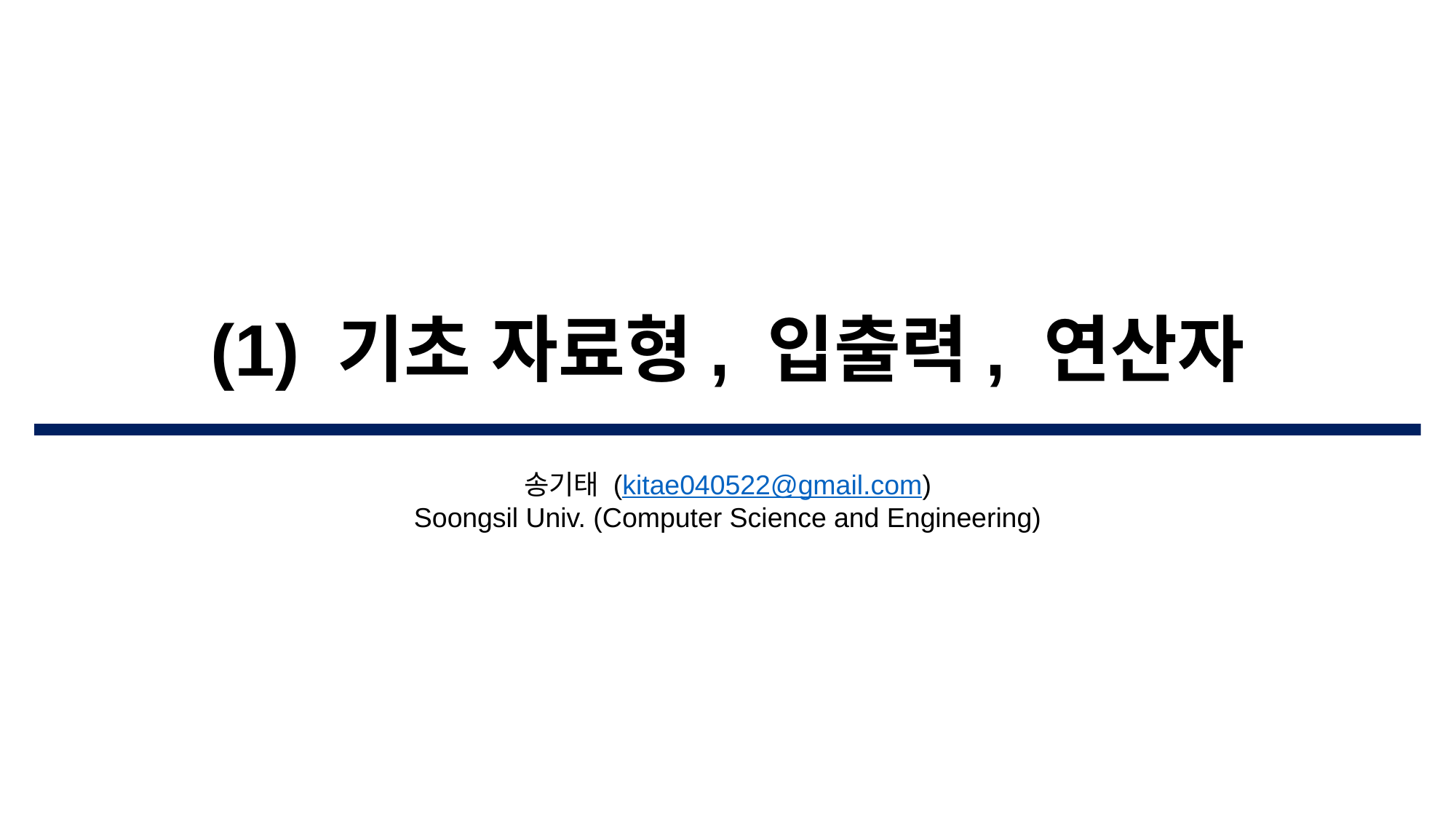

# (1) 기초 자료형, 입출력, 연산자

송기태 (kitae040522@gmail.com)
Soongsil Univ. (Computer Science and Engineering)​